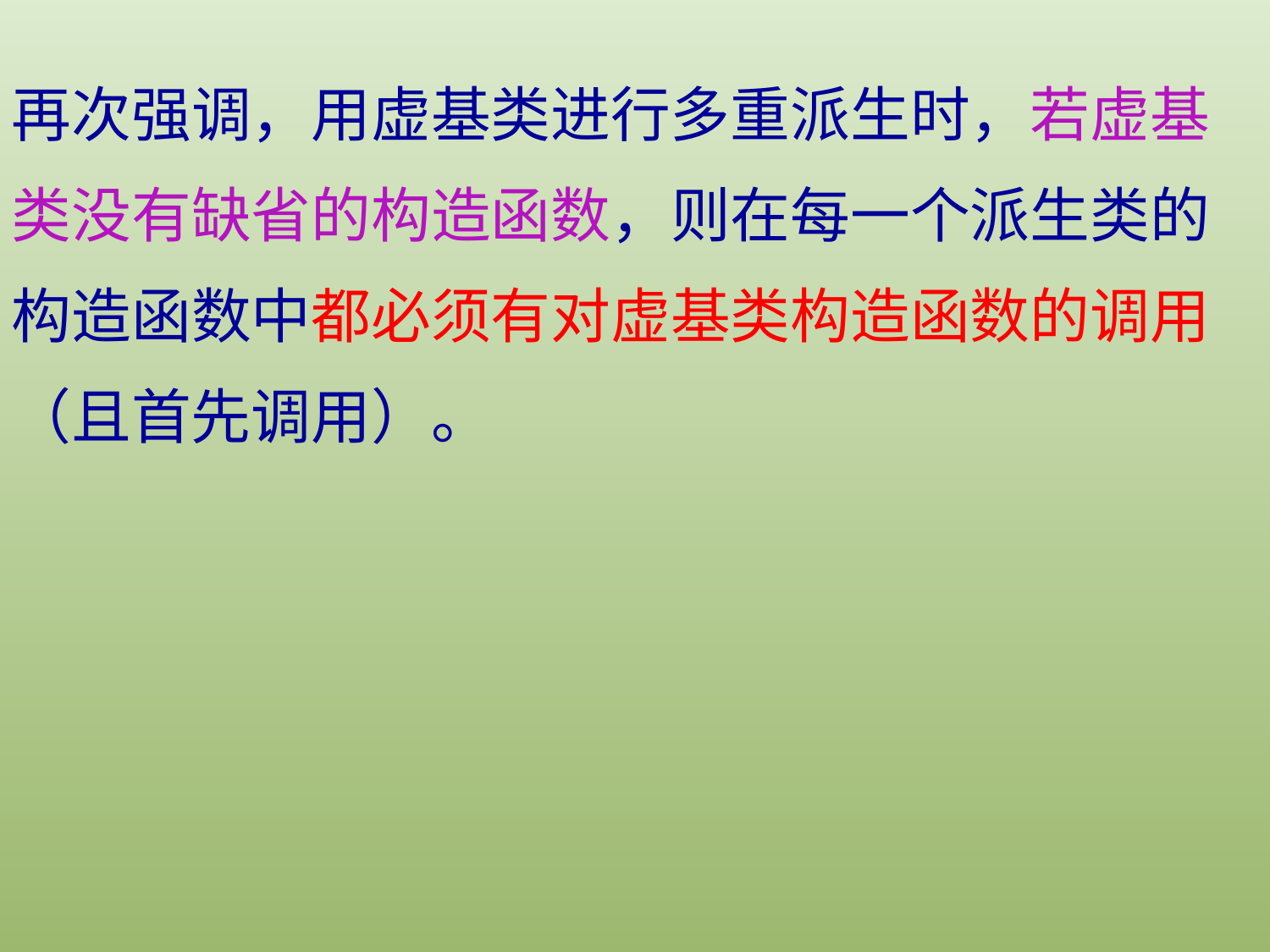

再次强调，用虚基类进行多重派生时，若虚基类没有缺省的构造函数，则在每一个派生类的构造函数中都必须有对虚基类构造函数的调用 （且首先调用）。
762